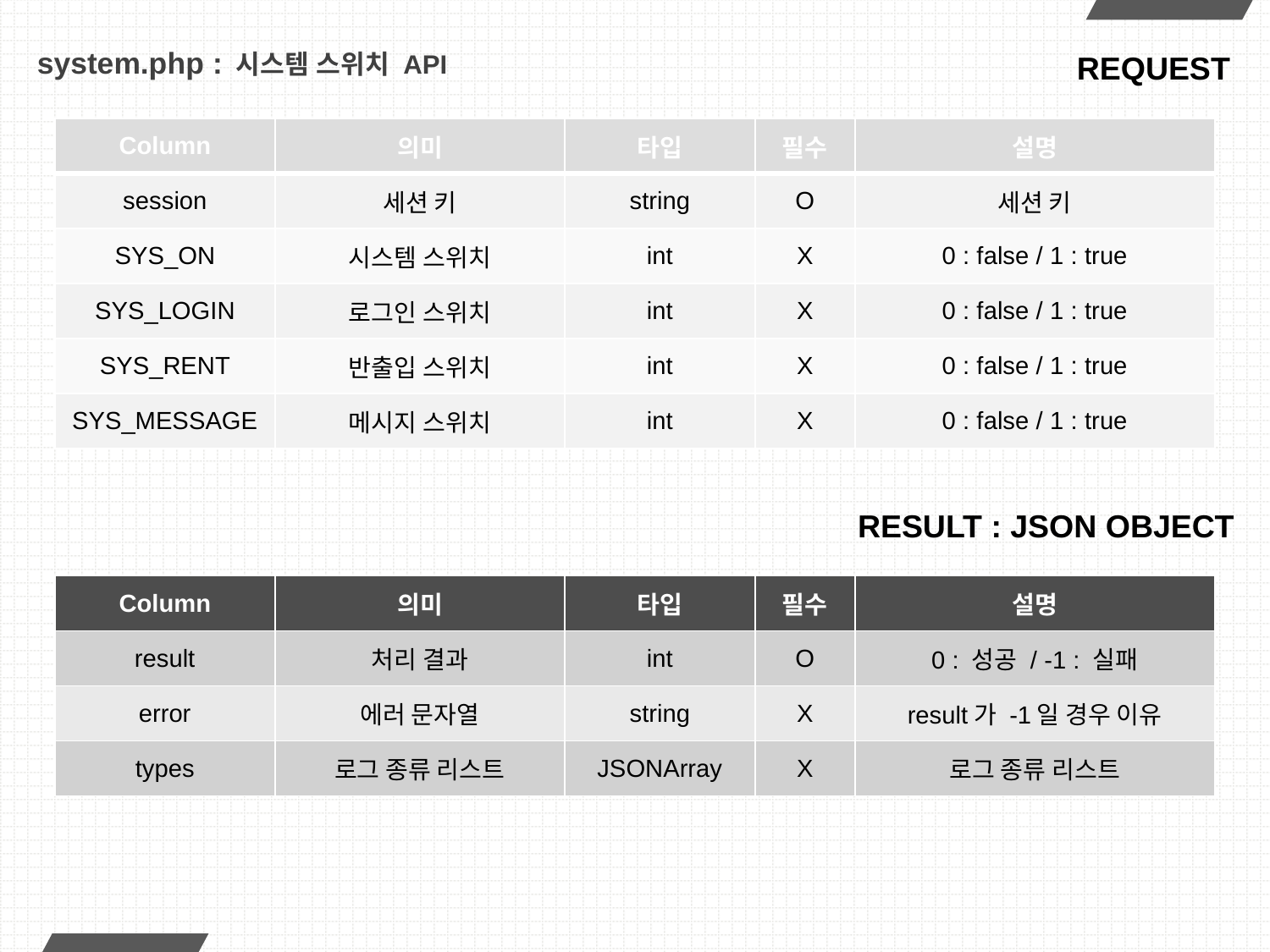

# system.php : 시스템 스위치 API
REQUEST
| Column | 의미 | 타입 | 필수 | 설명 |
| --- | --- | --- | --- | --- |
| session | 세션 키 | string | O | 세션 키 |
| SYS\_ON | 시스템 스위치 | int | X | 0 : false / 1 : true |
| SYS\_LOGIN | 로그인 스위치 | int | X | 0 : false / 1 : true |
| SYS\_RENT | 반출입 스위치 | int | X | 0 : false / 1 : true |
| SYS\_MESSAGE | 메시지 스위치 | int | X | 0 : false / 1 : true |
RESULT : JSON OBJECT
| Column | 의미 | 타입 | 필수 | 설명 |
| --- | --- | --- | --- | --- |
| result | 처리 결과 | int | O | 0 : 성공 / -1 : 실패 |
| error | 에러 문자열 | string | X | result가 -1일 경우 이유 |
| types | 로그 종류 리스트 | JSONArray | X | 로그 종류 리스트 |